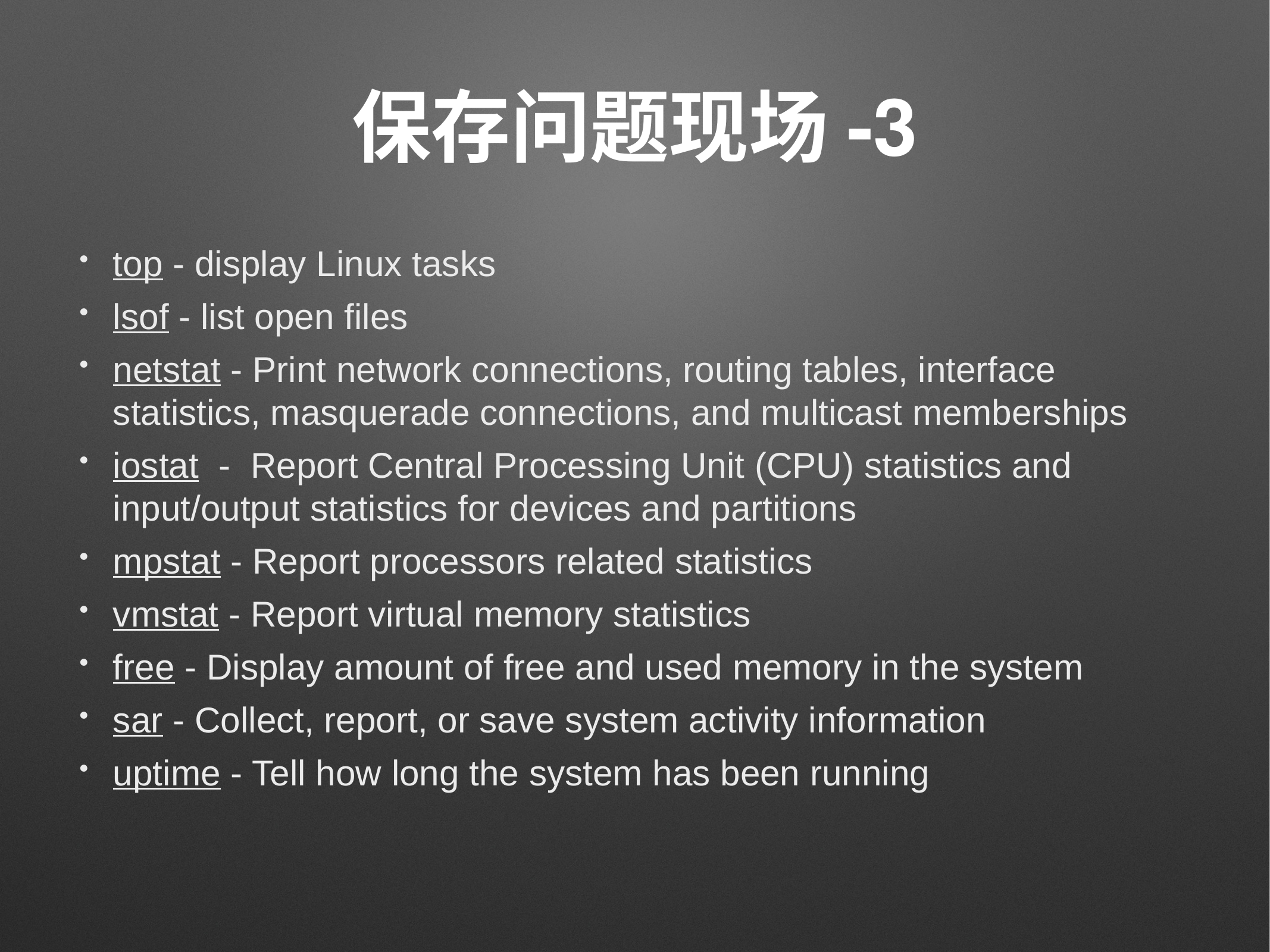

# 保存问题现场-3
top - display Linux tasks
lsof - list open files
netstat - Print network connections, routing tables, interface statistics, masquerade connections, and multicast memberships
iostat  -  Report Central Processing Unit (CPU) statistics and input/output statistics for devices and partitions
mpstat - Report processors related statistics
vmstat - Report virtual memory statistics
free - Display amount of free and used memory in the system
sar - Collect, report, or save system activity information
uptime - Tell how long the system has been running